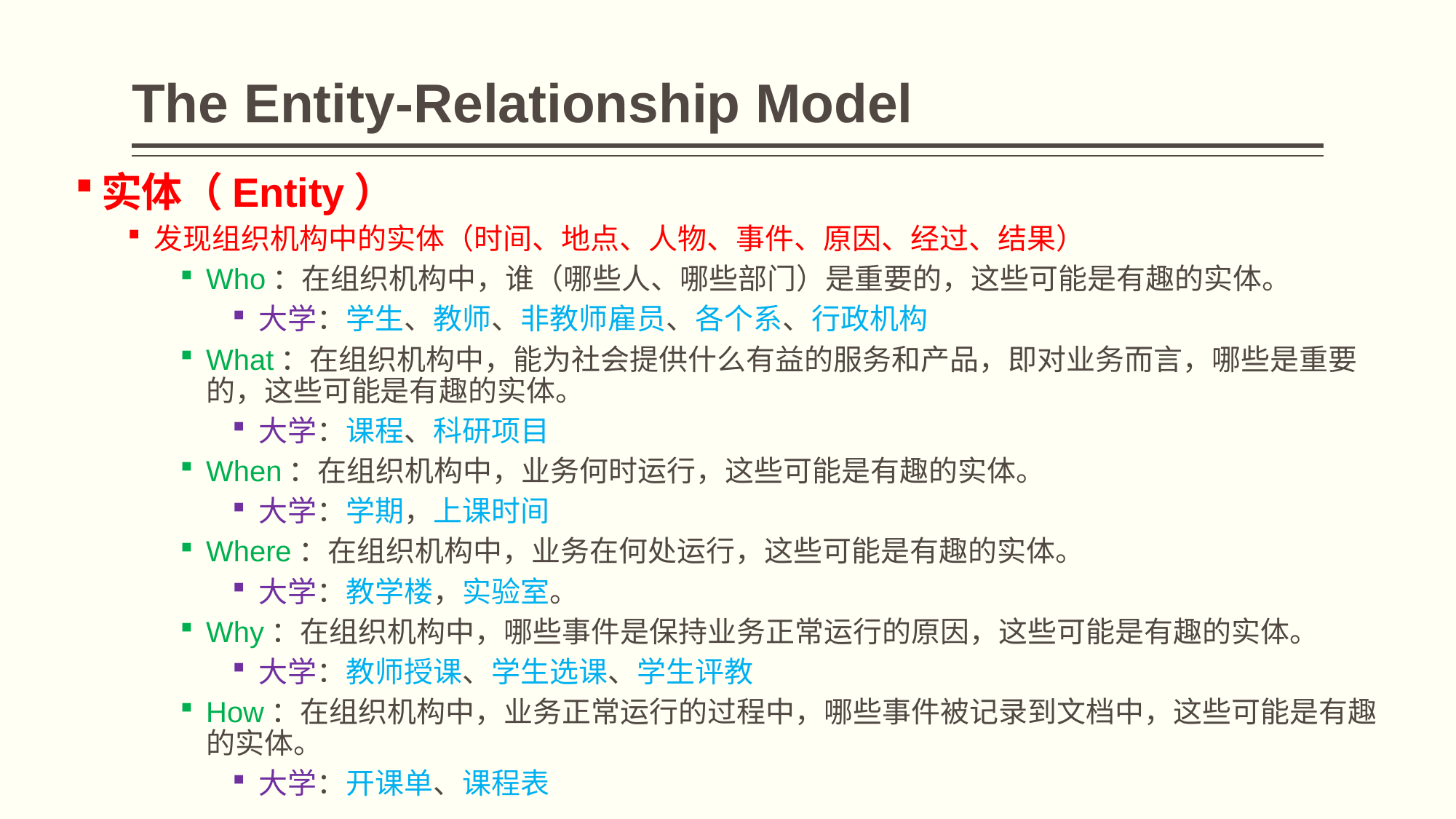

# The Entity-Relationship Model
实体（Entity）
发现组织机构中的实体（时间、地点、人物、事件、原因、经过、结果）
Who：在组织机构中，谁（哪些人、哪些部门）是重要的，这些可能是有趣的实体。
大学：学生、教师、非教师雇员、各个系、行政机构
What：在组织机构中，能为社会提供什么有益的服务和产品，即对业务而言，哪些是重要的，这些可能是有趣的实体。
大学：课程、科研项目
When：在组织机构中，业务何时运行，这些可能是有趣的实体。
大学：学期，上课时间
Where：在组织机构中，业务在何处运行，这些可能是有趣的实体。
大学：教学楼，实验室。
Why：在组织机构中，哪些事件是保持业务正常运行的原因，这些可能是有趣的实体。
大学：教师授课、学生选课、学生评教
How：在组织机构中，业务正常运行的过程中，哪些事件被记录到文档中，这些可能是有趣的实体。
大学：开课单、课程表